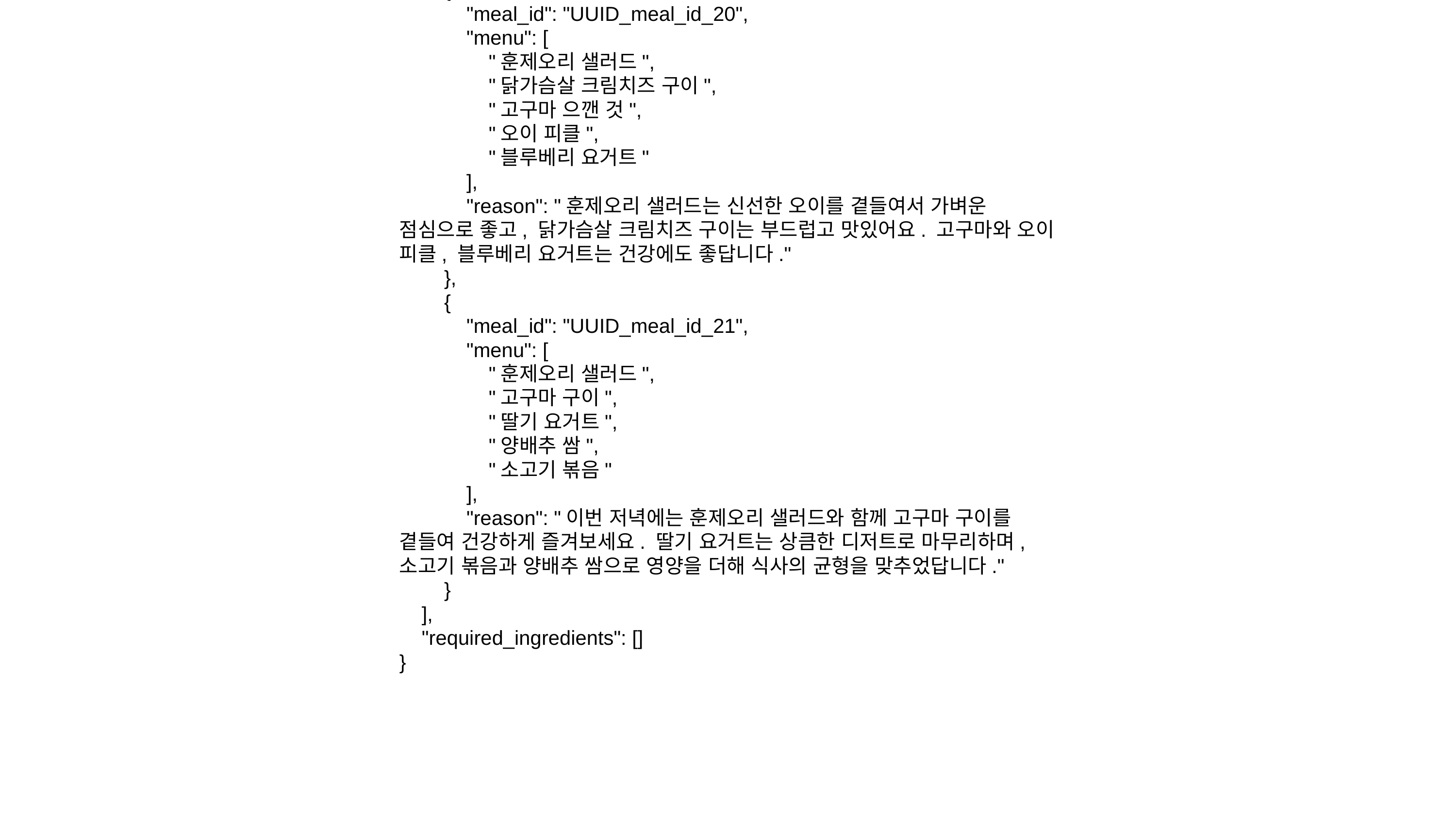

{
    "member_id": "3e300ea3-41a0-4a46-8000-4cc1725dfdfb",
    "schedules": [
        {
            "meal_id": "UUID_meal_id_01",
            "menu": [
                "훈제오리 샐러드",
                "고구마 전",
                "크림치즈 오이샌드위치",
                "브로콜리 볶음",
                "우유"
            ],
            "reason": "훈제오리 샐러드는 신선한 오이를 사용하여 아침에 상쾌함을 더해주며, 고구마 전은 간편하게 즐기기 좋습니다. 또한, 크림치즈 오이샌드위치와 브로콜리 볶음으로 균형 잡힌 영양을 섭취할 수 있어요. 우연히 만난 조합들이 아침 식사로 매우 잘 어울립니다."
        },
        {
            "meal_id": "UUID_meal_id_02",
            "menu": [
                "훈제오리 샐러드",
                "고구마구이",
                "닭가슴살 스테이크",
                "버섯 볶음",
                "연어 구이"
            ],
            "reason": "훈제오리 샐러드는 상큼한 오이와 함께라 건강한 점심이 될 거예요. 고구마구이는 포만감을 주고, 닭가슴살 스테이크는 단백질을 보충해줍니다. 버섯 볶음으로 조화를 이루고 연어 구이로 영양을 더해보세요."
        },
        {
            "meal_id": "UUID_meal_id_03",
            "menu": [
                "훈제오리 구이",
                "고구마 찜",
                "블루베리 요거트",
                "가자미 구이",
                "양상추 쌈"
            ],
            "reason": "이번 저녁에는 훈제오리 구이로 풍미를 즐기고, 고구마 찜과 블루베리 요거트로 건강을 챙겨보세요. 가자미 구이와 양상추 쌈은 상큼한 맛을 더해줄 거예요."
        },
        {
            "meal_id": "UUID_meal_id_04",
            "menu": [
                "훈제오리 샐러드",
                "닭가슴살 구이",
                "블루베리 요거트",
                "고구마 스프",
                "감자 조림"
            ],
            "reason": "이번 아침 식사는 건강한 재료로 가득 차 있어요. 훈제오리 샐러드와 닭가슴살 구이는 단백질이 풍부하고, 블루베리 요거트와 고구마 스프는 상큼함과 영양을 더해준답니다. 감자 조림으로 식사를 풍성하게 만들어보세요."
        },
        {
            "meal_id": "UUID_meal_id_05",
            "menu": [
                "훈제오리 샐러드",
                "닭가슴살 스테이크",
                "고구마 구이",
                "오이 무침",
                "블루베리 요거트"
            ],
            "reason": "훈제오리와 신선한 채소로 만든 샐러드는 간단하면서도 건강한 점심에 적합하며, 닭가슴살 스테이크와 고구마 구이가 식사의 포만감을 높여줍니다. 블루베리 요거트로 상큼하게 마무리해보세요."
        },
        {
            "meal_id": "UUID_meal_id_06",
            "menu": [
                "훈제오리 샐러드",
                "닭가슴살 구이",
                "고구마 찜",
                "블루베리 요거트",
                "양상추롤"
            ],
            "reason": "훈제오리 샐러드는 신선한 야채와 함께 먹기 좋아요. 닭가슴살 구이는 단백질 보충에 좋고, 고구마 찜은 건강한 탄수화물로 에너지를 주지요. 블루베리 요거트는 달콤한 디저트로 만족감을 더해준답니다."
        },
        {
            "meal_id": "UUID_meal_id_07",
            "menu": [
                "훈제오리 샐러드",
                "닭가슴살 볶음",
                "고구마 스프",
                "오이 장아찌",
                "블루베리 요거트"
            ],
            "reason": "훈제오리와 신선한 채소가 어우러져 건강한 아침을 만들어줘요. 고구마 스프는 부드럽고 따뜻해서 아침으로 좋습니다. 블루베리 요거트로 상큼함을 더해보세요."
        },
        {
            "meal_id": "UUID_meal_id_08",
            "menu": [
                "훈제오리 볶음밥",
                "블루베리 요거트",
                "고구마 스프",
                "닭가슴살 샐러드",
                "오이 무침"
            ],
            "reason": "훈제오리 볶음밥과 함께 블루베리 요거트를 곁들이면 상큼한 조화가 이루어져 맛있어요. 고구마 스프는 부드럽고 포만감을 주며, 닭가슴살 샐러드는 건강에 좋고 오이 무침이 신선함을 더해줍니다."
        },
        {
            "meal_id": "UUID_meal_id_09",
            "menu": [
                "훈제오리 샐러드",
                "치킨 스테이크",
                "고구마 무스",
                "블루베리 요거트",
                "가자미 구이"
            ],
            "reason": "훈제오리 샐러드와 치킨 스테이크는 저녁에 잘 어울리며, 고구마 무스는 부드러운 식감을 제공합니다. 블루베리 요거트는 건강에도 좋고 디저트로 적합해요. 가자미 구이는 고소한 맛이 일품이에요."
        },
        {
            "meal_id": "UUID_meal_id_10",
            "menu": [
                "닭가슴살 샐러드",
                "고구마 구이",
                "오이 무침",
                "크림치즈 토스트",
                "블루베리 요거트"
            ],
            "reason": "신선한 닭가슴살과 아삭한 오이를 사용한 샐러드는 아침에 가벼운 시작을 하기 좋습니다. 고구마의 달콤함과 블루베리 요거트로 더욱 다채로운 아침이 될 것이라 믿어요."
        },
        {
            "meal_id": "UUID_meal_id_11",
            "menu": [
                "훈제오리 쌈",
                "양상추 샐러드",
                "고구마 구이",
                "블루베리 요거트",
                "닭가슴살 구이"
            ],
            "reason": "점심 시간에 잘 어울리는 훈제오리 쌈과 상큼한 양상추 샐러드로 균형 잡힌 메뉴를 구성했어요. 건강을 고려한 고구마와 단백질이 풍부한 닭가슴살이 포함되어 있어 더욱 좋답니다."
        },
        {
            "meal_id": "UUID_meal_id_12",
            "menu": [
                "훈제오리 마늘 볶음",
                "가자미 구이",
                "고구마 스프",
                "양상추 샐러드",
                "블루베리 요거트"
            ],
            "reason": "훈제오리 마늘 볶음은 고혈압에 좋은 재료로 구성되었으며, 가자미 구이는 담백한 맛이 매력적이에요. 고구마 스프는 따뜻한 저녁에 적합하고, 양상추 샐러드는 신선한 맛을 더해줍니다. 마지막으로 블루베리 요거트로 달콤한 맛을 마무리해보세요."
        },
        {
            "meal_id": "UUID_meal_id_13",
            "menu": [
                "훈제오리 샐러드",
                "닭가슴살 구이",
                "고구마 찜",
                "블루베리 요거트",
                "오이 스틱"
            ],
            "reason": "훈제오리 샐러드는 건강하게 신선한 채소를 함께 먹기에 좋고, 닭가슴살 구이는 단백질 섭취에 도움을 줘요. 블루베리 요거트는 달콤하면서도 영양이 풍부해 아침에 즐기기 딱입니다."
        },
        {
            "meal_id": "UUID_meal_id_14",
            "menu": [
                "훈제오리 샐러드",
                "닭가슴살 구이",
                "고구마 가루 만두",
                "블루베리 요거트",
                "부추 겉절이"
            ],
            "reason": "오늘은 신선한 훈제오리 샐러드를 곁들이고, 구운 닭가슴살로 단백질을 보충했어요. 고구마 가루 만두는 부드럽고 영양가가 높아요. 블루베리 요거트로 상큼하게 마무리하면 완벽하답니다!"
        },
        {
            "meal_id": "UUID_meal_id_15",
            "menu": [
                "훈제오리 샐러드",
                "치킨 스테이크",
                "고구마 구이",
                "브로콜리 볶음",
                "크림치즈 소스"
            ],
            "reason": "다양한 식재료를 활용해 건강하고 맛있는 저녁을 구성했어요. 훈제오리 샐러드는 담백하고 치킨 스테이크와 잘 어울리며, 구운 고구마와 브로콜리로 영양을 보충했어요. 식사를 마무리하기에 크림치즈 소스는 상큼하고 부드럽답니다."
        },
        {
            "meal_id": "UUID_meal_id_16",
            "menu": [
                "훈제오리 샌드위치",
                "블루베리 요거트",
                "고구마 스프",
                "오이 샐러드",
                "크림치즈 조개구이"
            ],
            "reason": "오늘 아침에는 다양한 맛을 즐길 수 있는 식단으로 구성했어요. 훈제오리는 고소하고 담백하며, 블루베리 요거트는 상큼함을 더해줍니다. 아침에 가볍고 건강하게 시작할 수 있도록 만들어보았답니다."
        },
        {
            "meal_id": "UUID_meal_id_17",
            "menu": [
                "훈제오리 샐러드",
                "닭가슴살 스테이크",
                "고구마 튀김",
                "블루베리 요거트",
                "오이 피클"
            ],
            "reason": "훈제오리 샐러드는 신선한 채소와 함께 상큼하게 즐길 수 있어요. 닭가슴살 스테이크는 단백질을 보충해 주고, 고구마 튀김은 식사를 더욱 든든하게 해준답니다. 블루베리 요거트로 상큼함을 더하고, 오이 피클은 입맛을 돋우기 좋아요."
        },
        {
            "meal_id": "UUID_meal_id_18",
            "menu": [
                "훈제오리 샐러드",
                "닭가슴살 스테이크",
                "고구마 구이",
                "양상추와 오이 샐러드",
                "블루베리 요거트"
            ],
            "reason": "이번 식단은 훈제오리와 닭가슴살이 조화를 이루어 단백질을 충분히 섭취할 수 있도록 구성했어요. 고구마와 샐러드로 건강한 저녁을 즐기며 블루베리 요거트로 상큼하게 마무리해보세요."
        },
        {
            "meal_id": "UUID_meal_id_19",
            "menu": [
                "훈제오리 샐러드",
                "치킨 스테이크",
                "고구마 구이",
                "블루베리 요거트",
                "사과 슬라이스"
            ],
            "reason": "훈제오리 샐러드로 가볍게 시작해 보세요. 치킨 스테이크와 고구마 구이는 에너지를 주며, 블루베리 요거트와 사과 슬라이스로 상큼함을 더해 균형 잡힌 아침 식사를 만들어 줘요."
        },
        {
            "meal_id": "UUID_meal_id_20",
            "menu": [
                "훈제오리 샐러드",
                "닭가슴살 크림치즈 구이",
                "고구마 으깬 것",
                "오이 피클",
                "블루베리 요거트"
            ],
            "reason": "훈제오리 샐러드는 신선한 오이를 곁들여서 가벼운 점심으로 좋고, 닭가슴살 크림치즈 구이는 부드럽고 맛있어요. 고구마와 오이 피클, 블루베리 요거트는 건강에도 좋답니다."
        },
        {
            "meal_id": "UUID_meal_id_21",
            "menu": [
                "훈제오리 샐러드",
                "고구마 구이",
                "딸기 요거트",
                "양배추 쌈",
                "소고기 볶음"
            ],
            "reason": "이번 저녁에는 훈제오리 샐러드와 함께 고구마 구이를 곁들여 건강하게 즐겨보세요. 딸기 요거트는 상큼한 디저트로 마무리하며, 소고기 볶음과 양배추 쌈으로 영양을 더해 식사의 균형을 맞추었답니다."
        }
    ],
    "required_ingredients": []
}